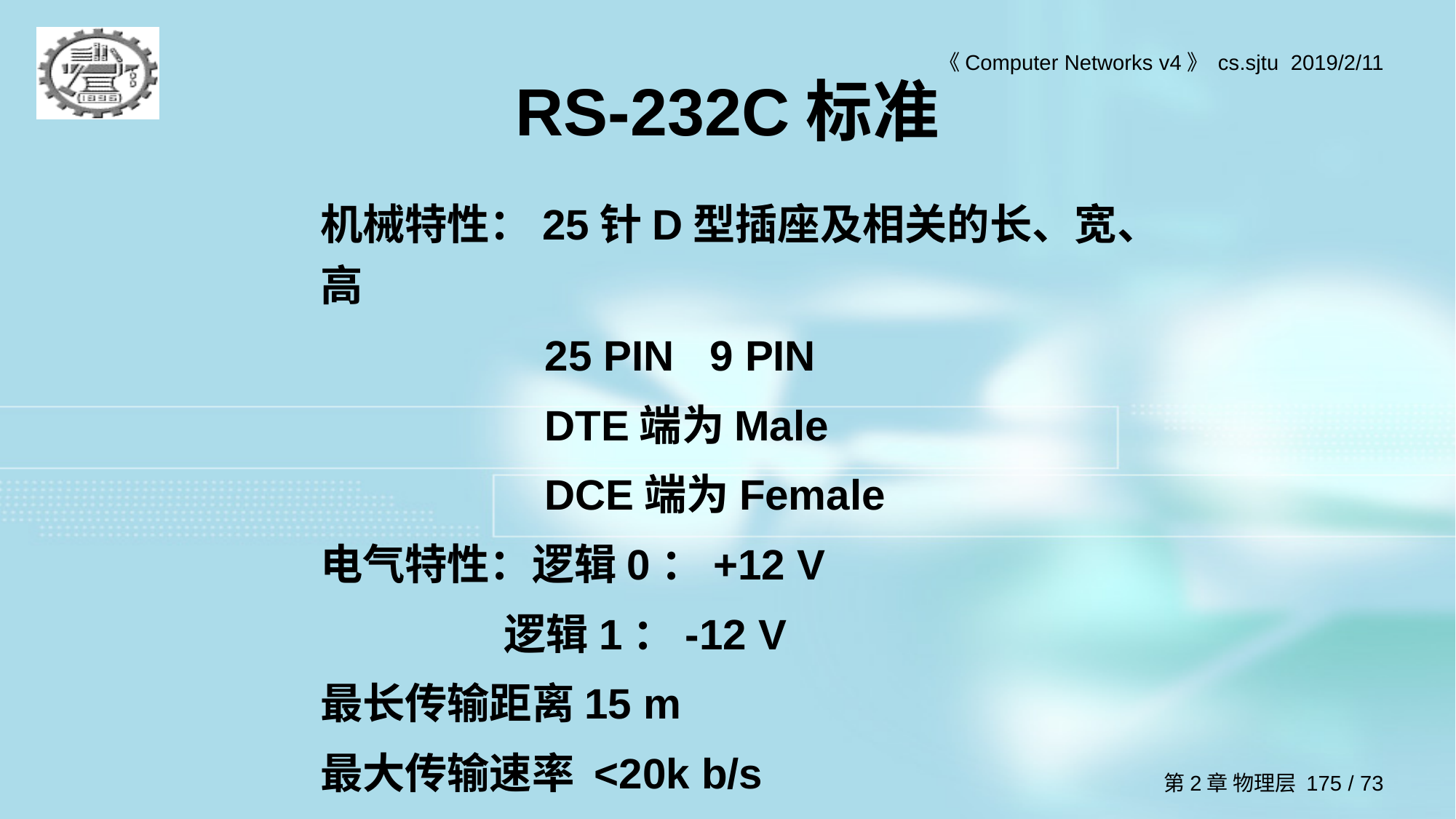

# RS-232C标准
机械特性：25针D型插座及相关的长、宽、高
                   25 PIN   9 PIN
                   DTE端为Male
                   DCE端为Female
电气特性：逻辑0：+12 V
                  逻辑1：-12 V
最长传输距离15 m
最大传输速率 <20k b/s